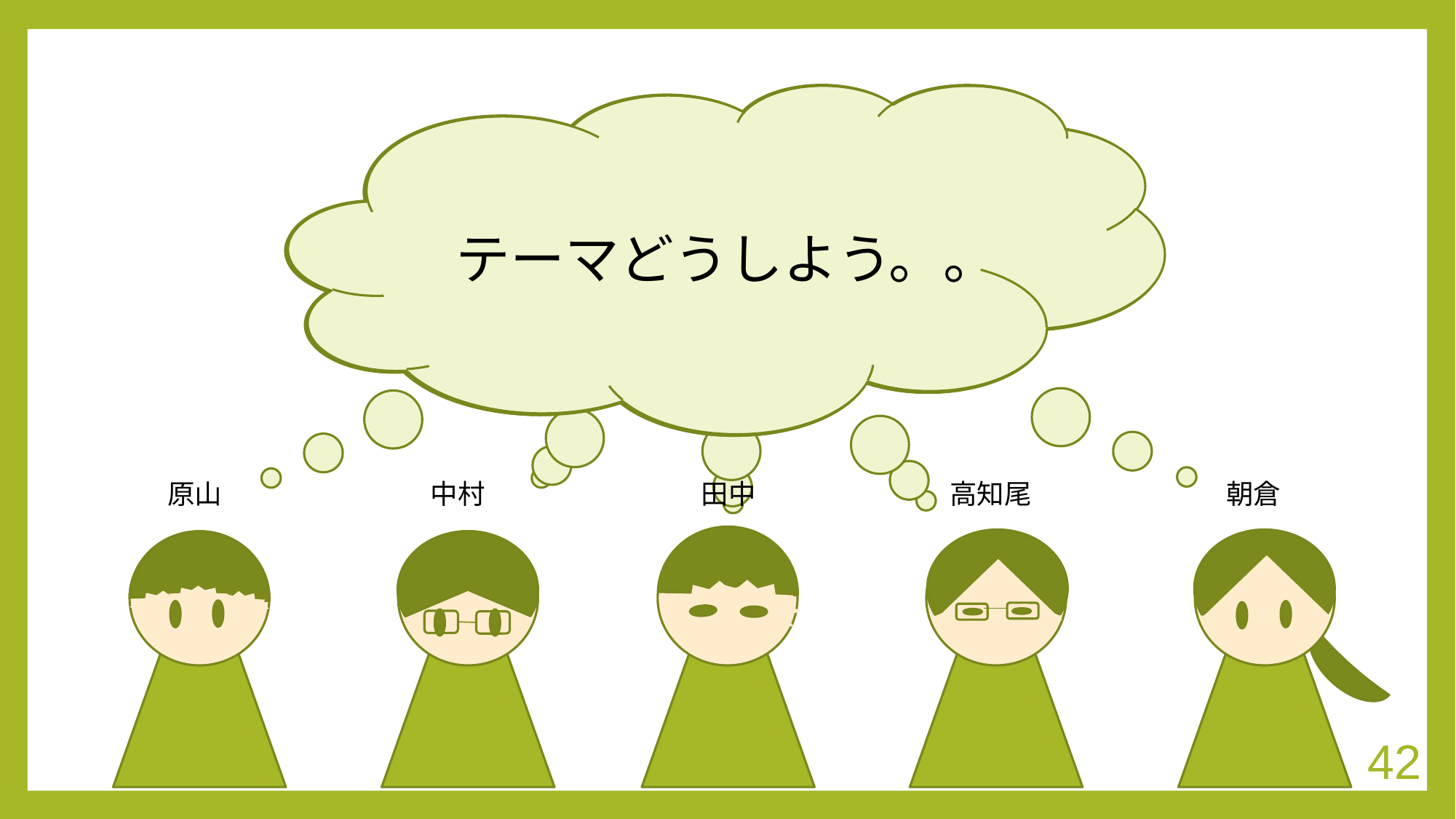

テーマどうしよう。。
原山
中村
田中
高知尾
朝倉

42